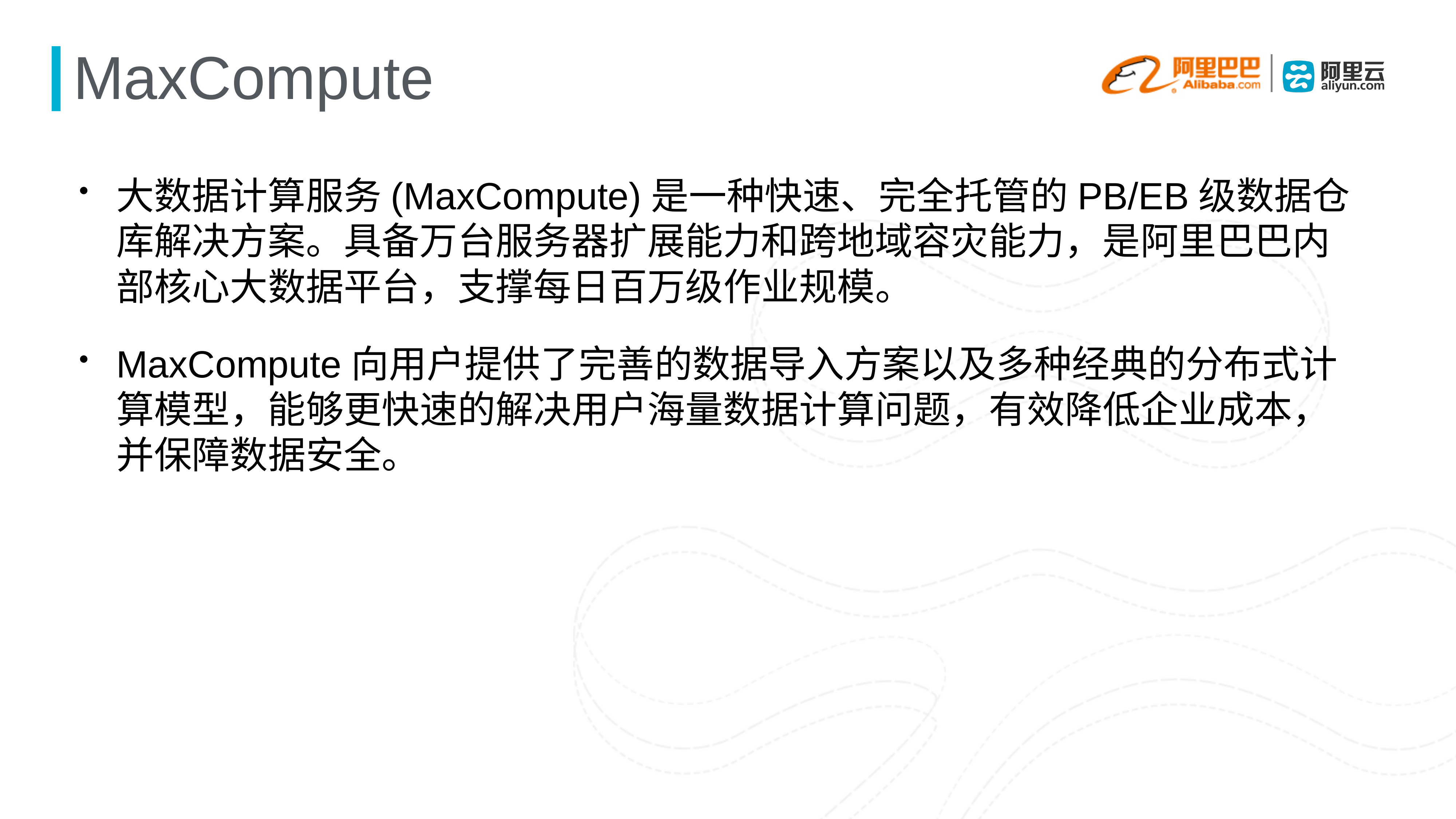

# MaxCompute
大数据计算服务(MaxCompute)是一种快速、完全托管的PB/EB级数据仓库解决方案。具备万台服务器扩展能力和跨地域容灾能力，是阿里巴巴内部核心大数据平台，支撑每日百万级作业规模。
MaxCompute向用户提供了完善的数据导入方案以及多种经典的分布式计算模型，能够更快速的解决用户海量数据计算问题，有效降低企业成本，并保障数据安全。